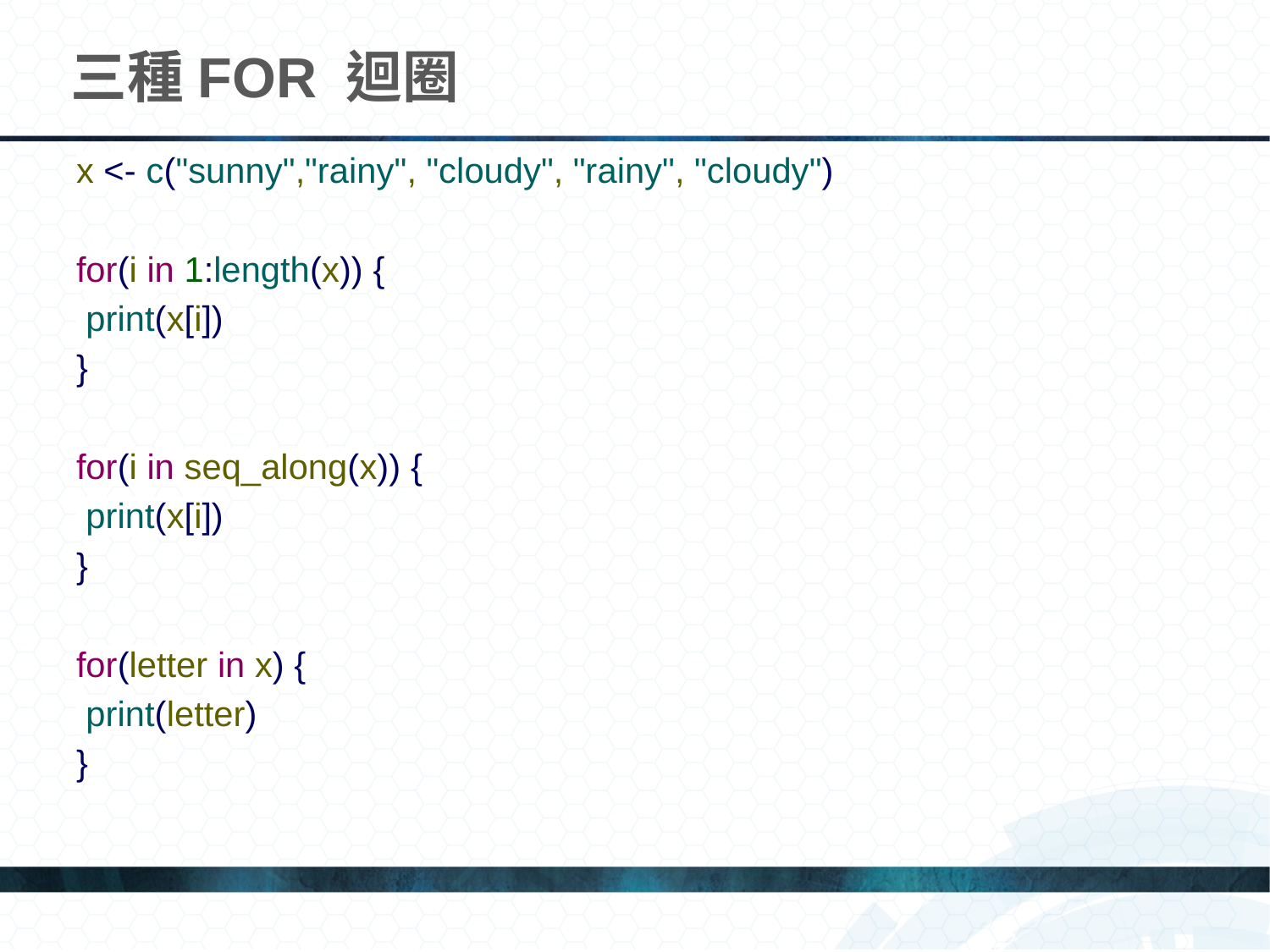

# 三種FOR 迴圈
x <- c("sunny","rainy", "cloudy", "rainy", "cloudy")

for(i in 1:length(x)) {
 print(x[i])
}

for(i in seq_along(x)) {
 print(x[i])
}

for(letter in x) {
 print(letter)
}